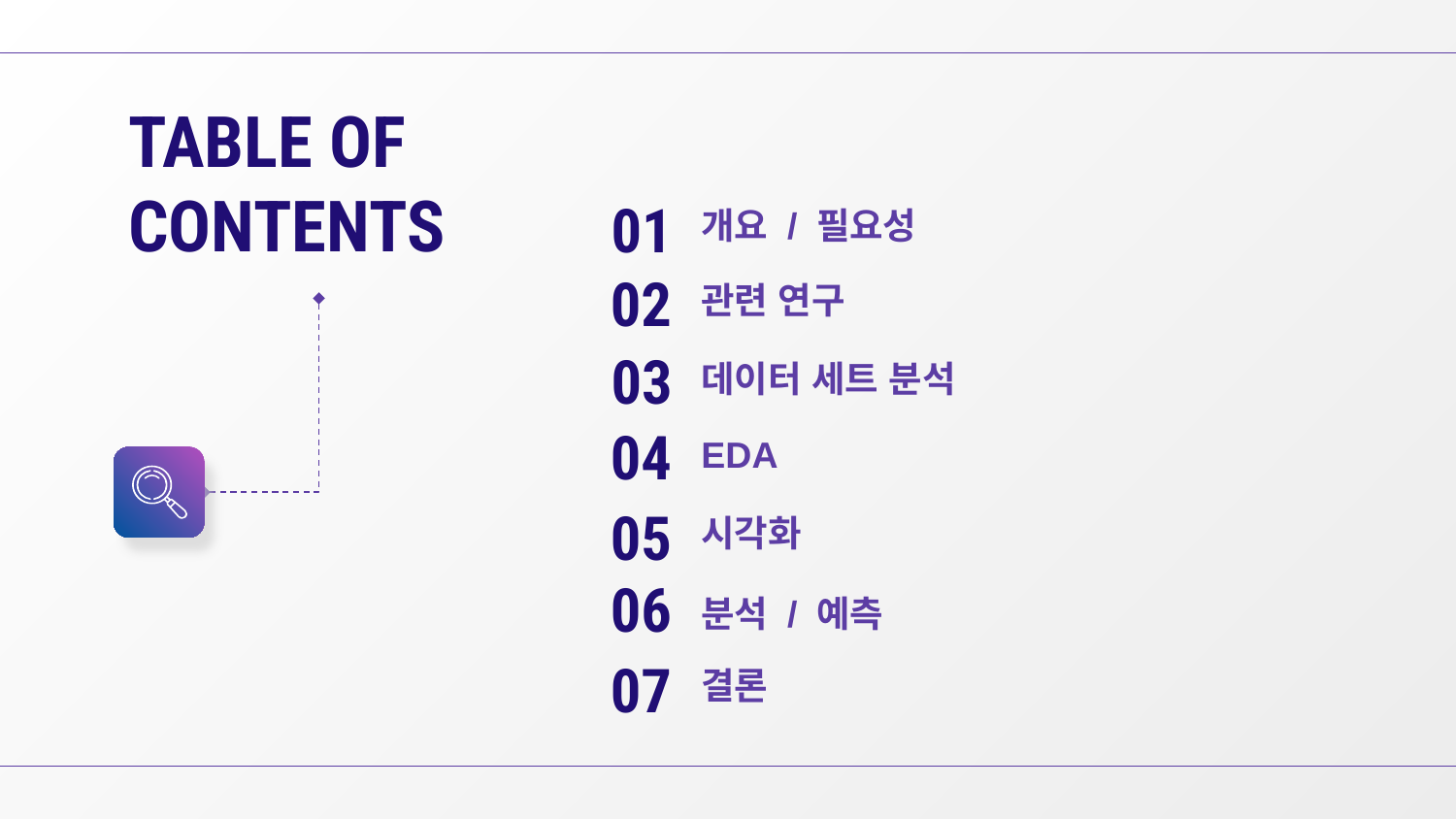

TABLE OF CONTENTS
01
# 개요 / 필요성
02
관련 연구
03
데이터 세트 분석
04
EDA

05
시각화
06
분석 / 예측
07
결론